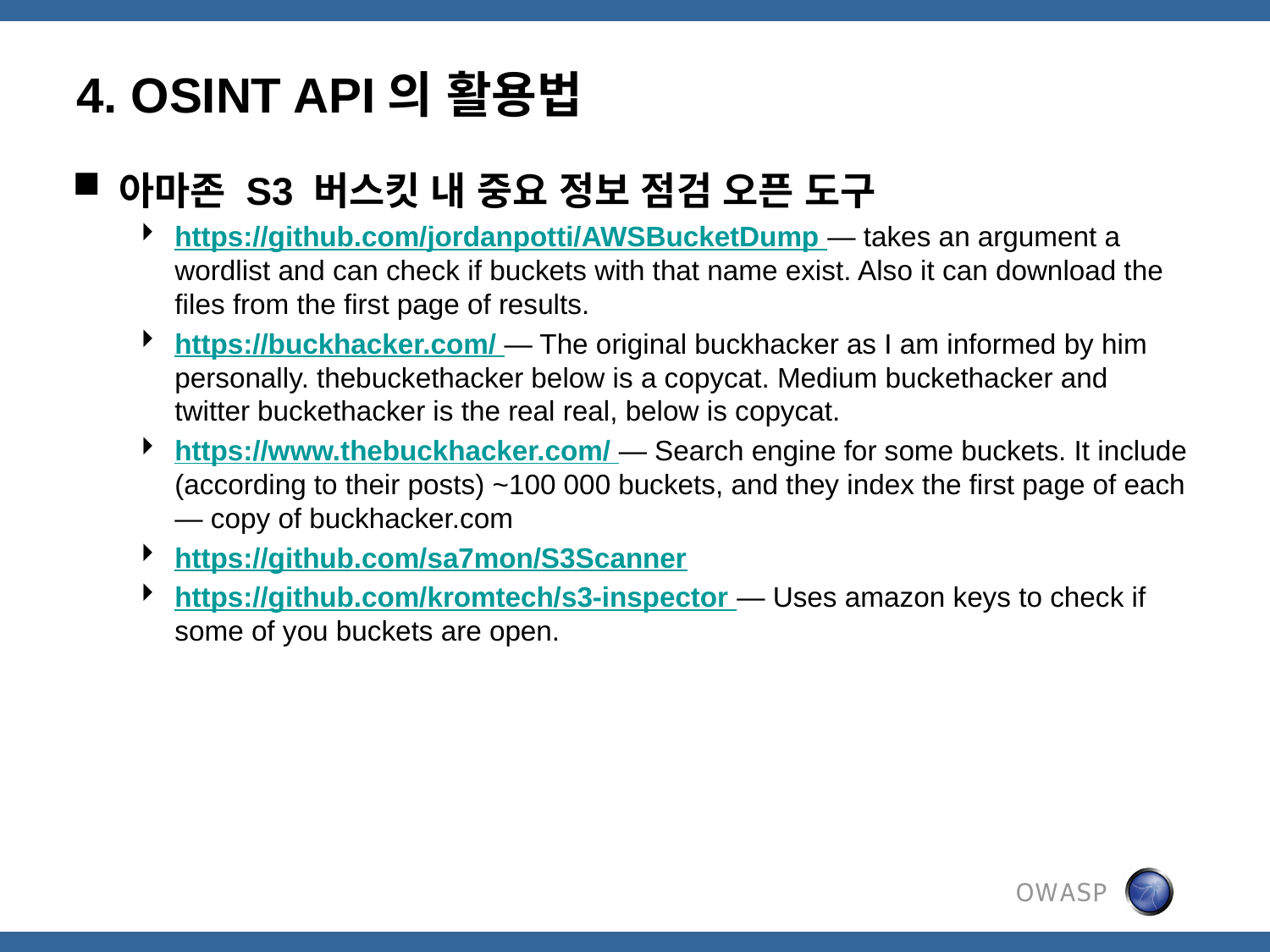

# 4. OSINT API의 활용법
아마존 S3 버스킷 내 중요 정보 점검 오픈 도구
https://github.com/jordanpotti/AWSBucketDump — takes an argument a wordlist and can check if buckets with that name exist. Also it can download the files from the first page of results.
https://buckhacker.com/ — The original buckhacker as I am informed by him personally. thebuckethacker below is a copycat. Medium buckethacker and twitter buckethacker is the real real, below is copycat.
https://www.thebuckhacker.com/ — Search engine for some buckets. It include (according to their posts) ~100 000 buckets, and they index the first page of each — copy of buckhacker.com
https://github.com/sa7mon/S3Scanner
https://github.com/kromtech/s3-inspector — Uses amazon keys to check if some of you buckets are open.